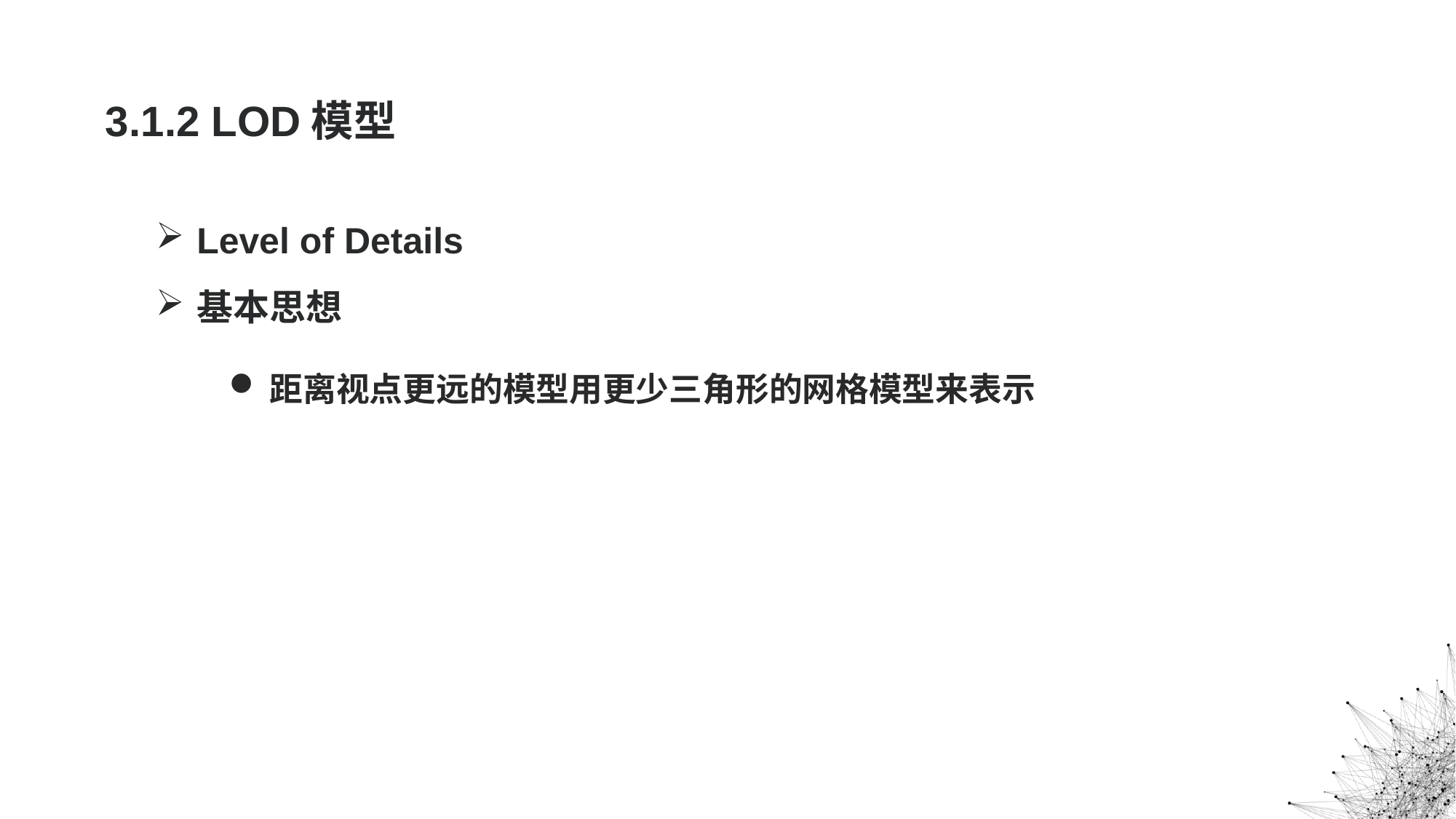

# 3.1.2 LOD模型
Level of Details
基本思想
距离视点更远的模型用更少三角形的网格模型来表示